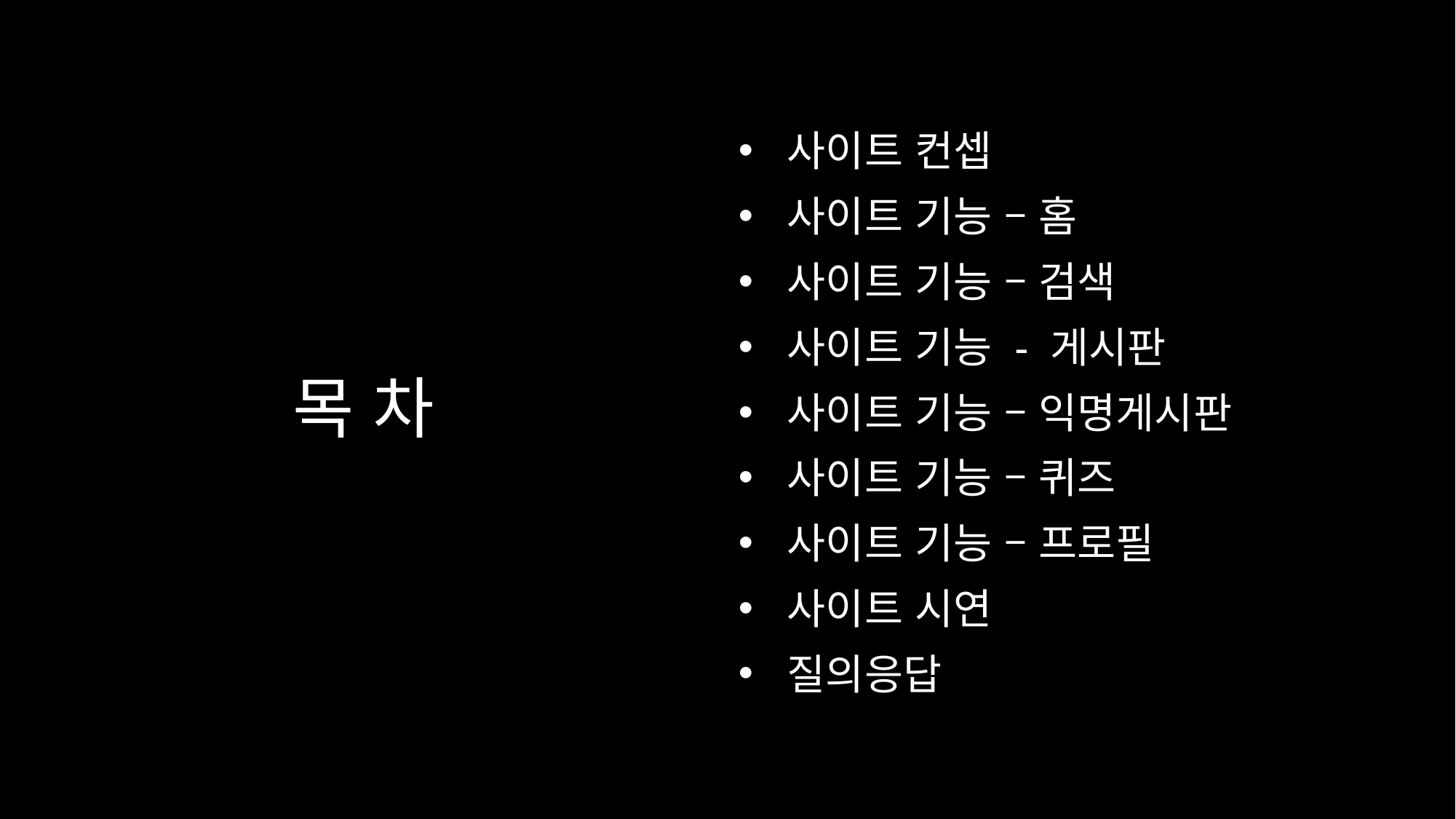

사이트 컨셉
 사이트 기능 – 홈
 사이트 기능 – 검색
 사이트 기능 - 게시판
 사이트 기능 – 익명게시판
 사이트 기능 – 퀴즈
 사이트 기능 – 프로필
 사이트 시연
 질의응답
# 목 차